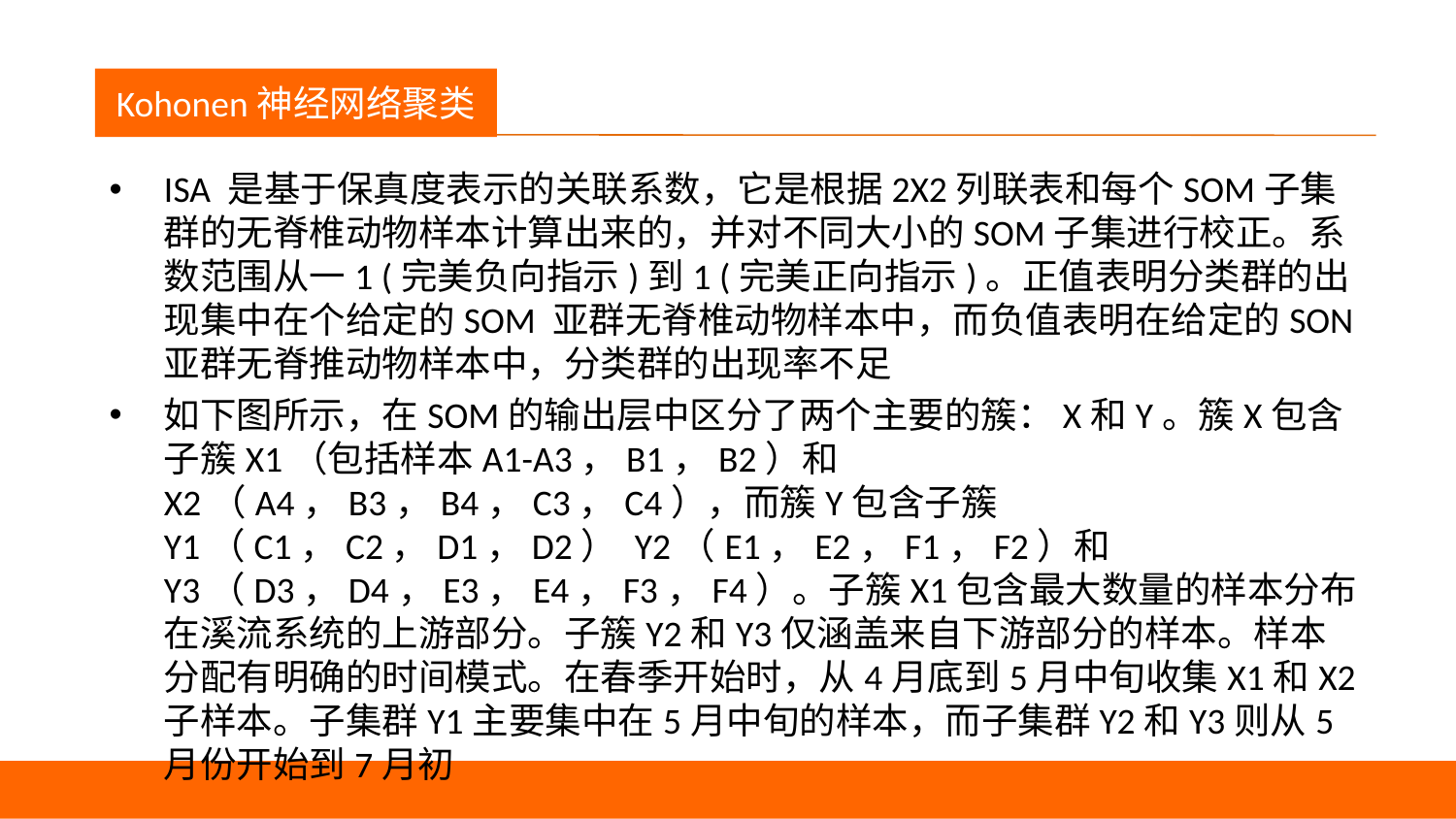

议程
Kohonen神经网络聚类

ISA 是基于保真度表示的关联系数，它是根据2X2列联表和每个SOM子集群的无脊椎动物样本计算出来的，并对不同大小的SOM子集进行校正。系数范围从一1 (完美负向指示)到1 (完美正向指示)。正值表明分类群的出现集中在个给定的SOM 亚群无脊椎动物样本中，而负值表明在给定的SON亚群无脊推动物样本中，分类群的出现率不足
如下图所示，在SOM的输出层中区分了两个主要的簇：X和Y。簇X包含子簇X1（包括样本A1-A3，B1，B2）和X2（A4，B3，B4，C3，C4），而簇Y包含子簇Y1（C1，C2，D1，D2） Y2（E1，E2，F1，F2）和Y3（D3，D4，E3，E4，F3，F4）。子簇X1包含最大数量的样本分布在溪流系统的上游部分。子簇Y2和Y3仅涵盖来自下游部分的样本。样本分配有明确的时间模式。在春季开始时，从4月底到5月中旬收集X1和X2子样本。子集群Y1主要集中在5月中旬的样本，而子集群Y2和Y3则从5月份开始到7月初